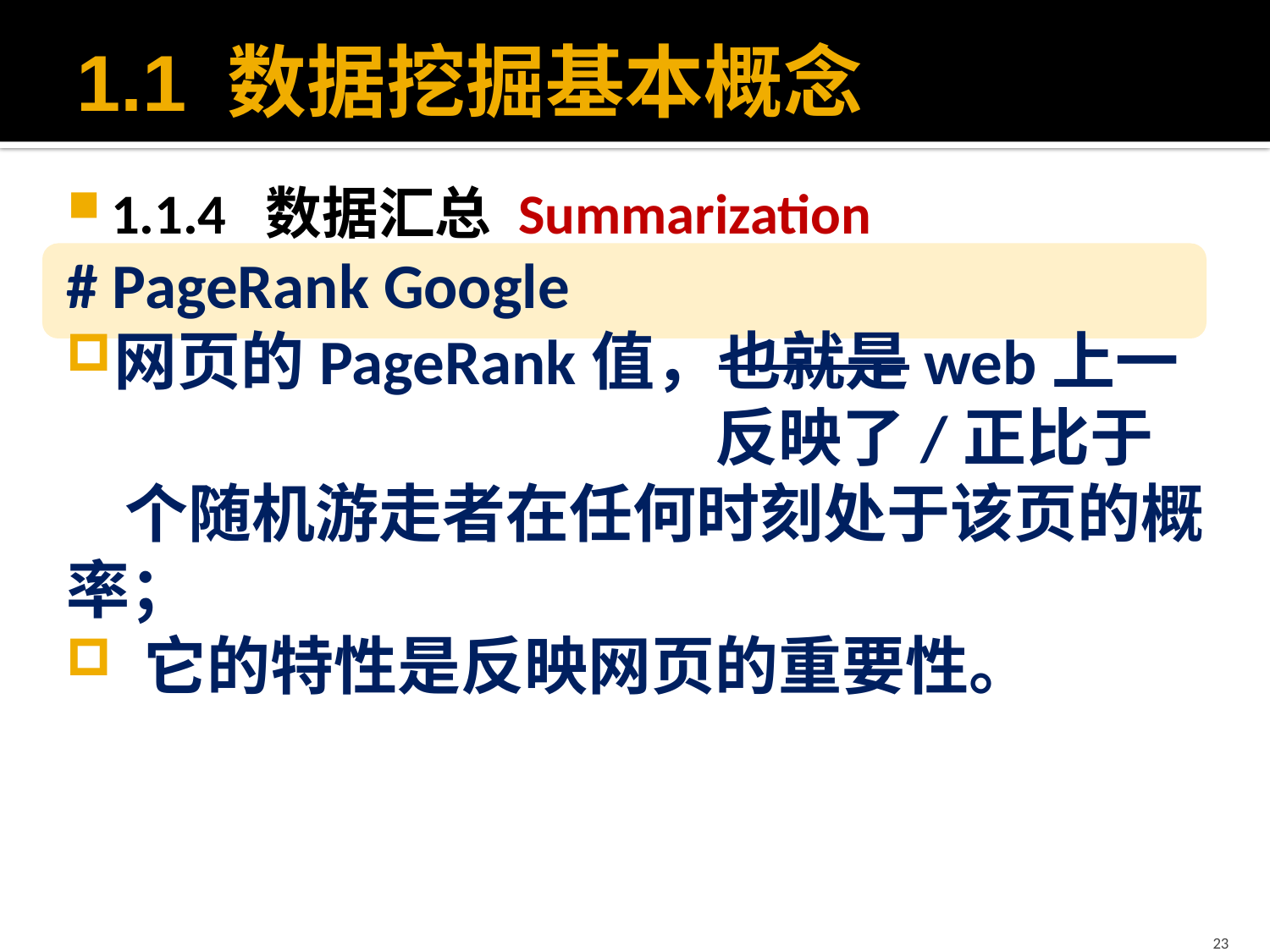

# 1.1 数据挖掘基本概念
1.1.4  数据汇总 Summarization
# PageRank Google
网页的PageRank值，也就是web上一
                                            反映了/正比于
   个随机游走者在任何时刻处于该页的概率；
 它的特性是反映网页的重要性。

23